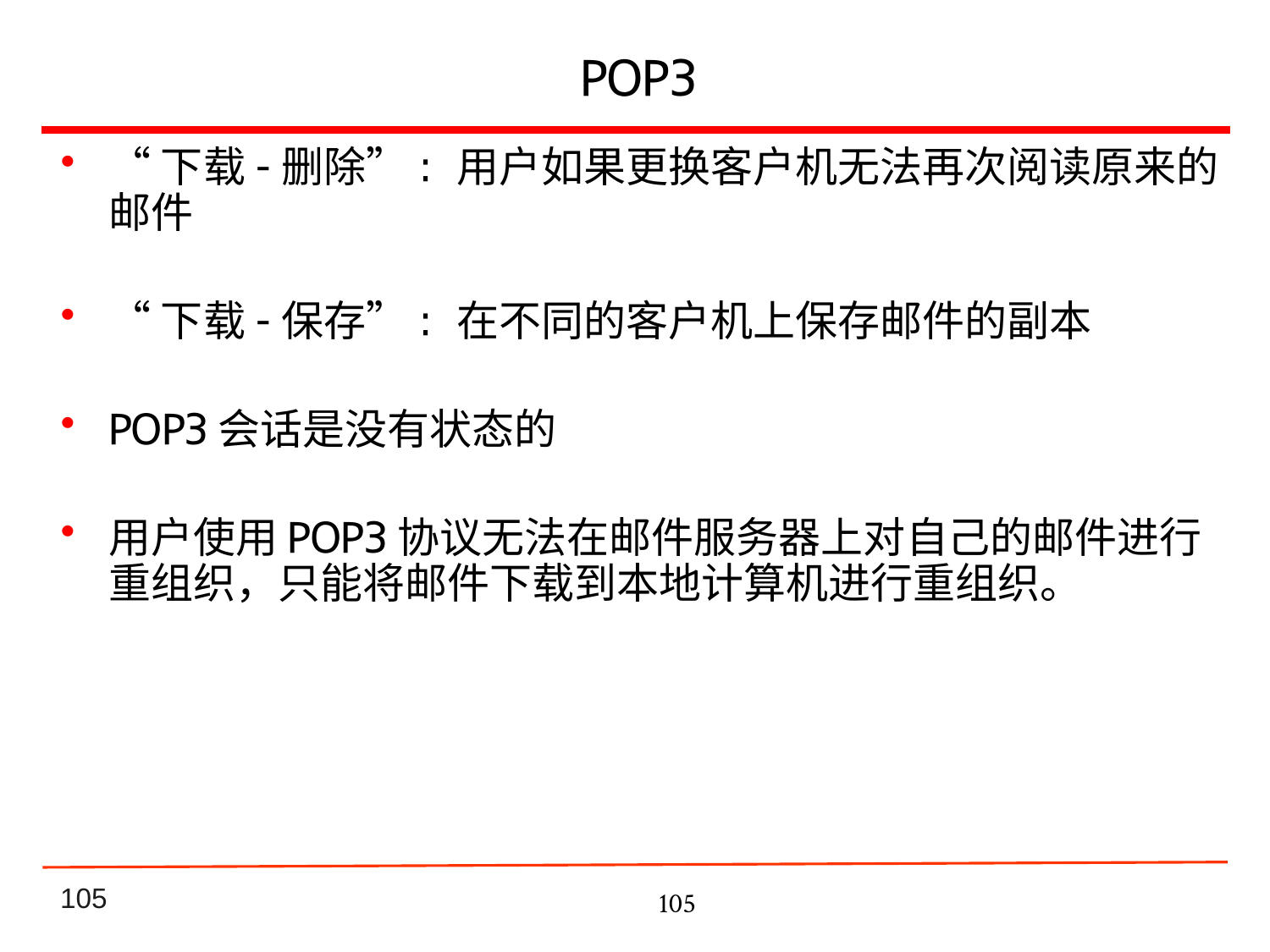

# POP3
“下载-删除”: 用户如果更换客户机无法再次阅读原来的邮件

“下载-保存”: 在不同的客户机上保存邮件的副本

POP3会话是没有状态的

用户使用POP3协议无法在邮件服务器上对自己的邮件进行重组织，只能将邮件下载到本地计算机进行重组织。
105